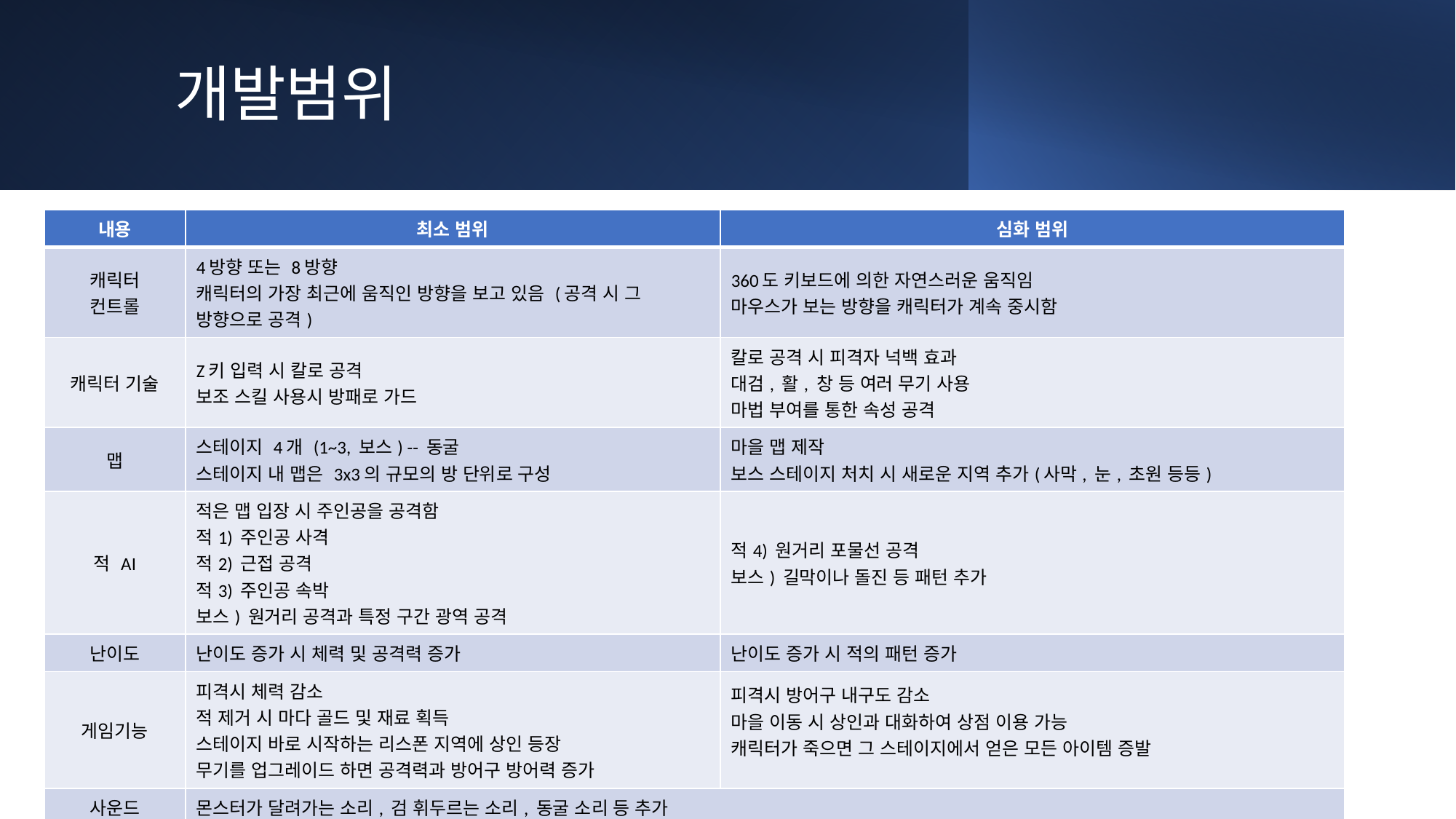

# 개발범위
| 내용 | 최소 범위 | 심화 범위 |
| --- | --- | --- |
| 캐릭터 컨트롤 | 4방향 또는 8방향 캐릭터의 가장 최근에 움직인 방향을 보고 있음 (공격 시 그 방향으로 공격) | 360도 키보드에 의한 자연스러운 움직임 마우스가 보는 방향을 캐릭터가 계속 중시함 |
| 캐릭터 기술 | Z키 입력 시 칼로 공격 보조 스킬 사용시 방패로 가드 | 칼로 공격 시 피격자 넉백 효과 대검, 활, 창 등 여러 무기 사용 마법 부여를 통한 속성 공격 |
| 맵 | 스테이지 4개 (1~3, 보스) -- 동굴 스테이지 내 맵은 3x3의 규모의 방 단위로 구성 | 마을 맵 제작 보스 스테이지 처치 시 새로운 지역 추가(사막, 눈, 초원 등등) |
| 적 AI | 적은 맵 입장 시 주인공을 공격함 적1) 주인공 사격 적2) 근접 공격 적3) 주인공 속박 보스) 원거리 공격과 특정 구간 광역 공격 | 적4) 원거리 포물선 공격 보스) 길막이나 돌진 등 패턴 추가 |
| 난이도 | 난이도 증가 시 체력 및 공격력 증가 | 난이도 증가 시 적의 패턴 증가 |
| 게임기능 | 피격시 체력 감소 적 제거 시 마다 골드 및 재료 획득 스테이지 바로 시작하는 리스폰 지역에 상인 등장 무기를 업그레이드 하면 공격력과 방어구 방어력 증가 | 피격시 방어구 내구도 감소 마을 이동 시 상인과 대화하여 상점 이용 가능 캐릭터가 죽으면 그 스테이지에서 얻은 모든 아이템 증발 |
| 사운드 | 몬스터가 달려가는 소리, 검 휘두르는 소리, 동굴 소리 등 추가 |  |
| 에니메이션 | 근접 공격, 구르기, 걷기, 피격 이팩트 등 5종 이상 | 다양한 무기 공격 모션, 죽음 모션 등 심화 과정 추가 |